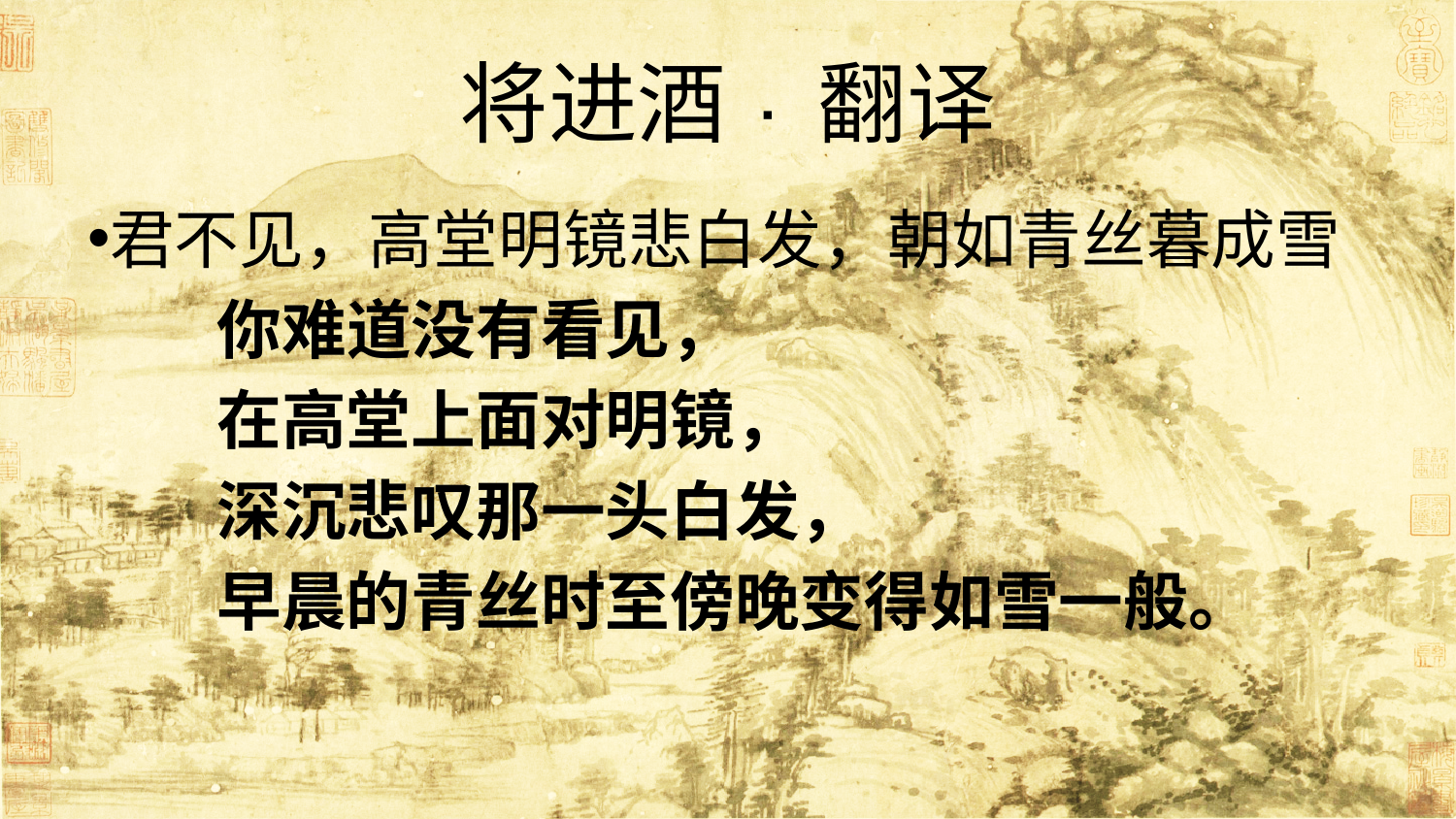

# 将进酒·翻译
君不见，高堂明镜悲白发，朝如青丝暮成雪
　　你难道没有看见，
　　在高堂上面对明镜，
　　深沉悲叹那一头白发，
　　早晨的青丝时至傍晚变得如雪一般。